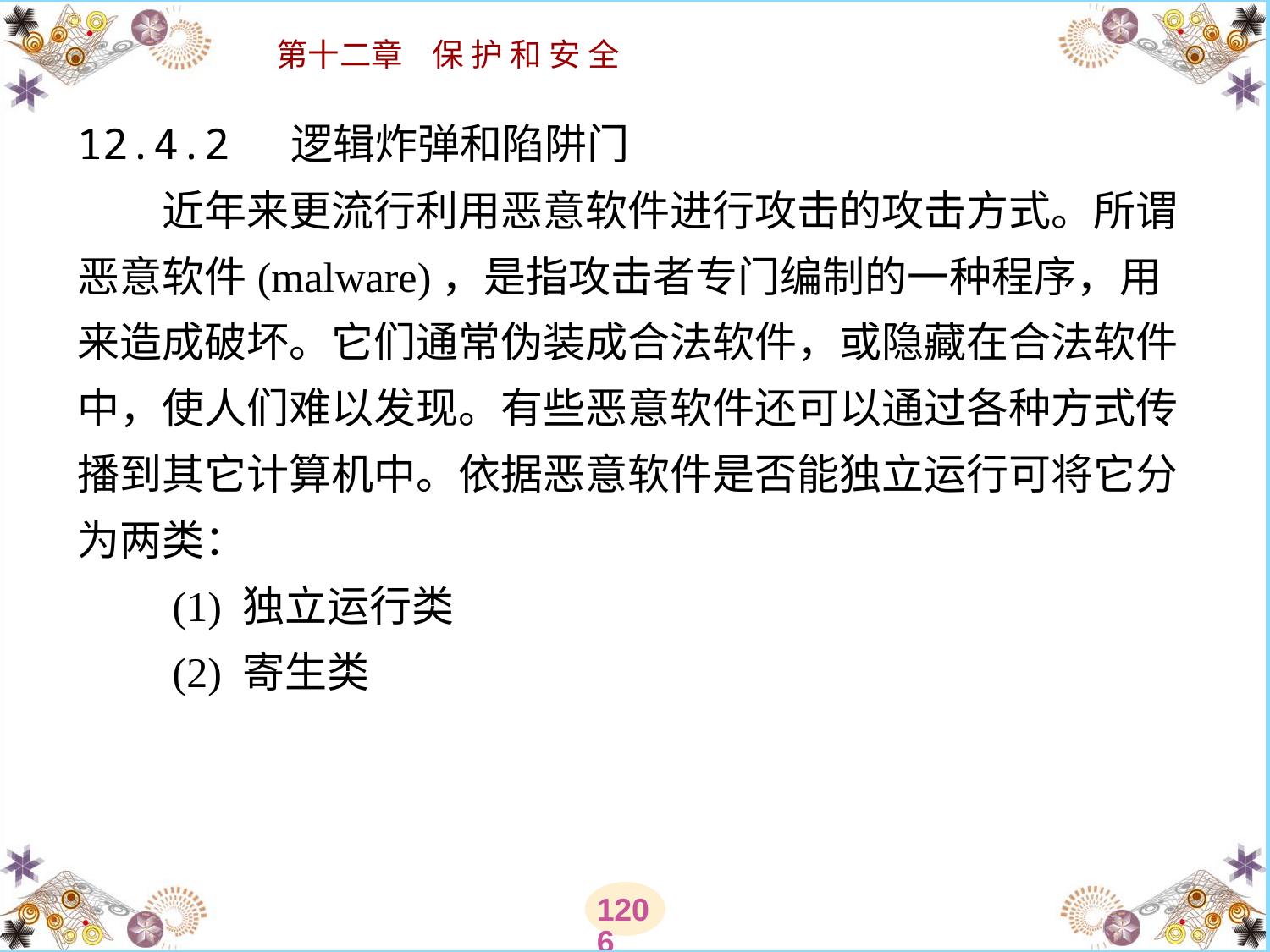

# 12.4.2  逻辑炸弹和陷阱门 　　近年来更流行利用恶意软件进行攻击的攻击方式。所谓恶意软件(malware)，是指攻击者专门编制的一种程序，用来造成破坏。它们通常伪装成合法软件，或隐藏在合法软件中，使人们难以发现。有些恶意软件还可以通过各种方式传播到其它计算机中。依据恶意软件是否能独立运行可将它分为两类： 　　(1) 独立运行类 　　(2) 寄生类